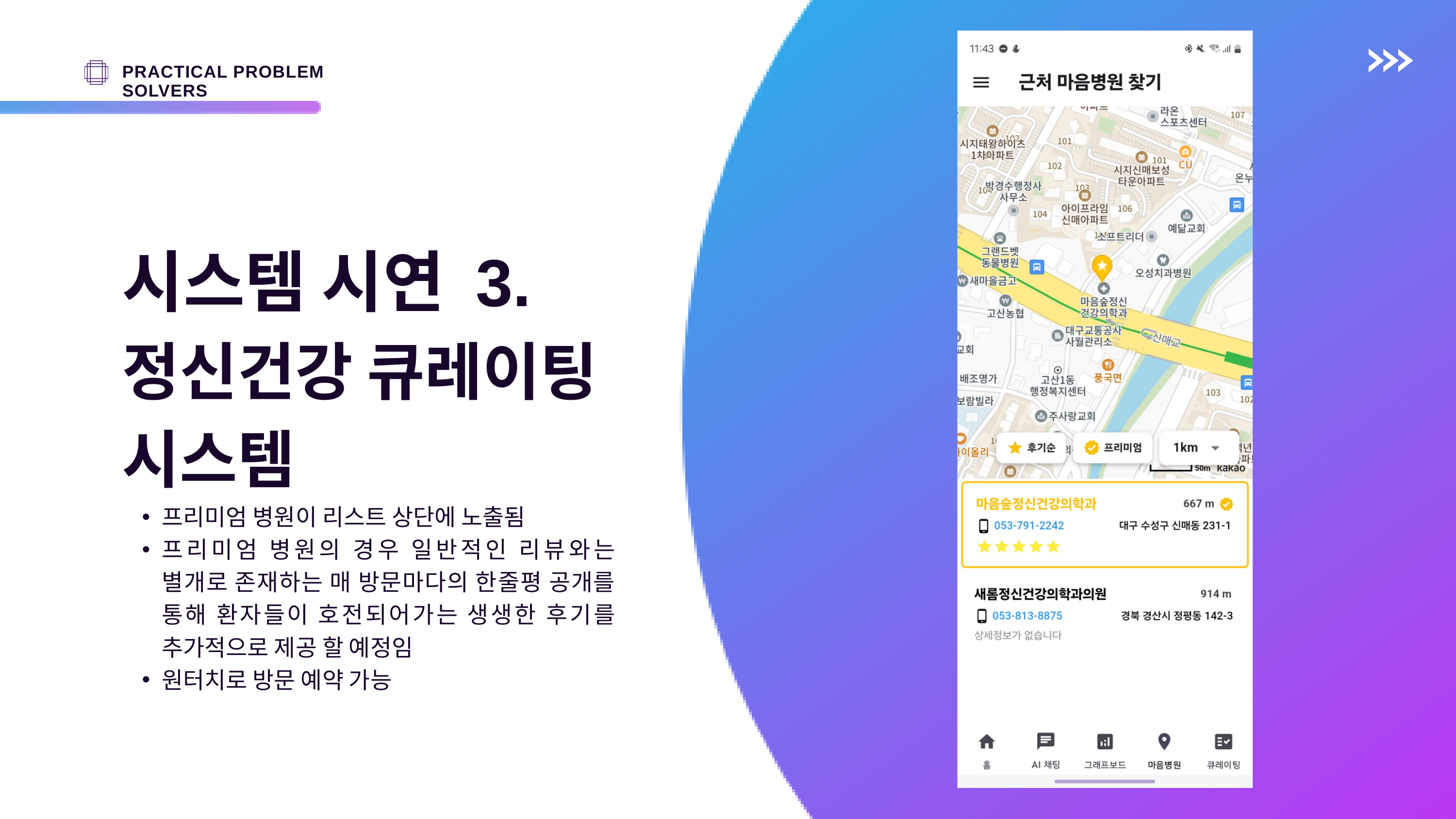

PRACTICAL PROBLEM SOLVERS

시스템 시연 3.
정신건강 큐레이팅 시스템
프리미엄 병원이 리스트 상단에 노출됨
프리미엄 병원의 경우 일반적인 리뷰와는 별개로 존재하는 매 방문마다의 한줄평 공개를 통해 환자들이 호전되어가는 생생한 후기를 추가적으로 제공 할 예정임
원터치로 방문 예약 가능